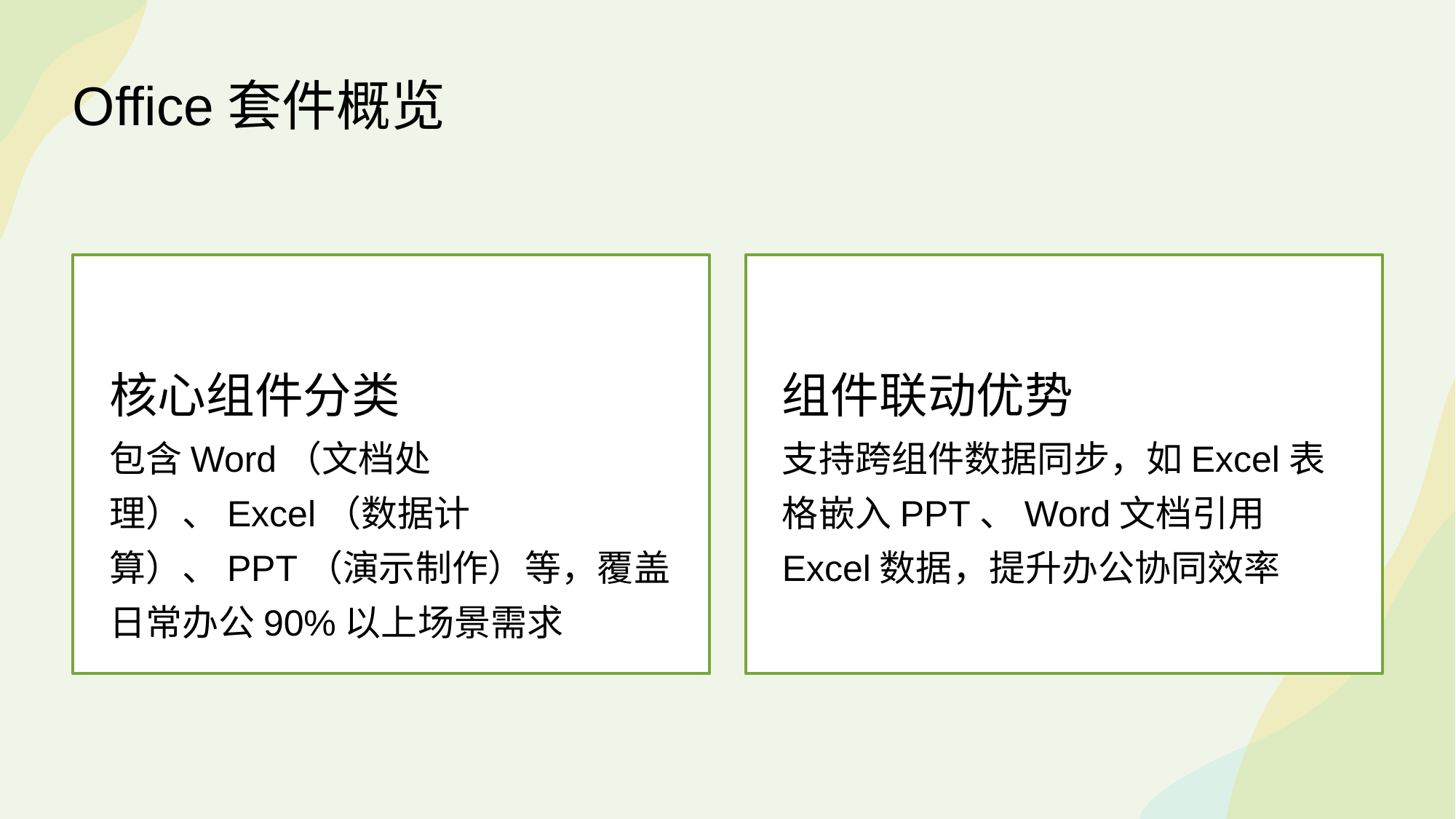

Office套件概览

核心组件分类
组件联动优势
包含Word（文档处理）、Excel（数据计算）、PPT（演示制作）等，覆盖日常办公90%以上场景需求
支持跨组件数据同步，如Excel表格嵌入PPT、Word文档引用Excel数据，提升办公协同效率